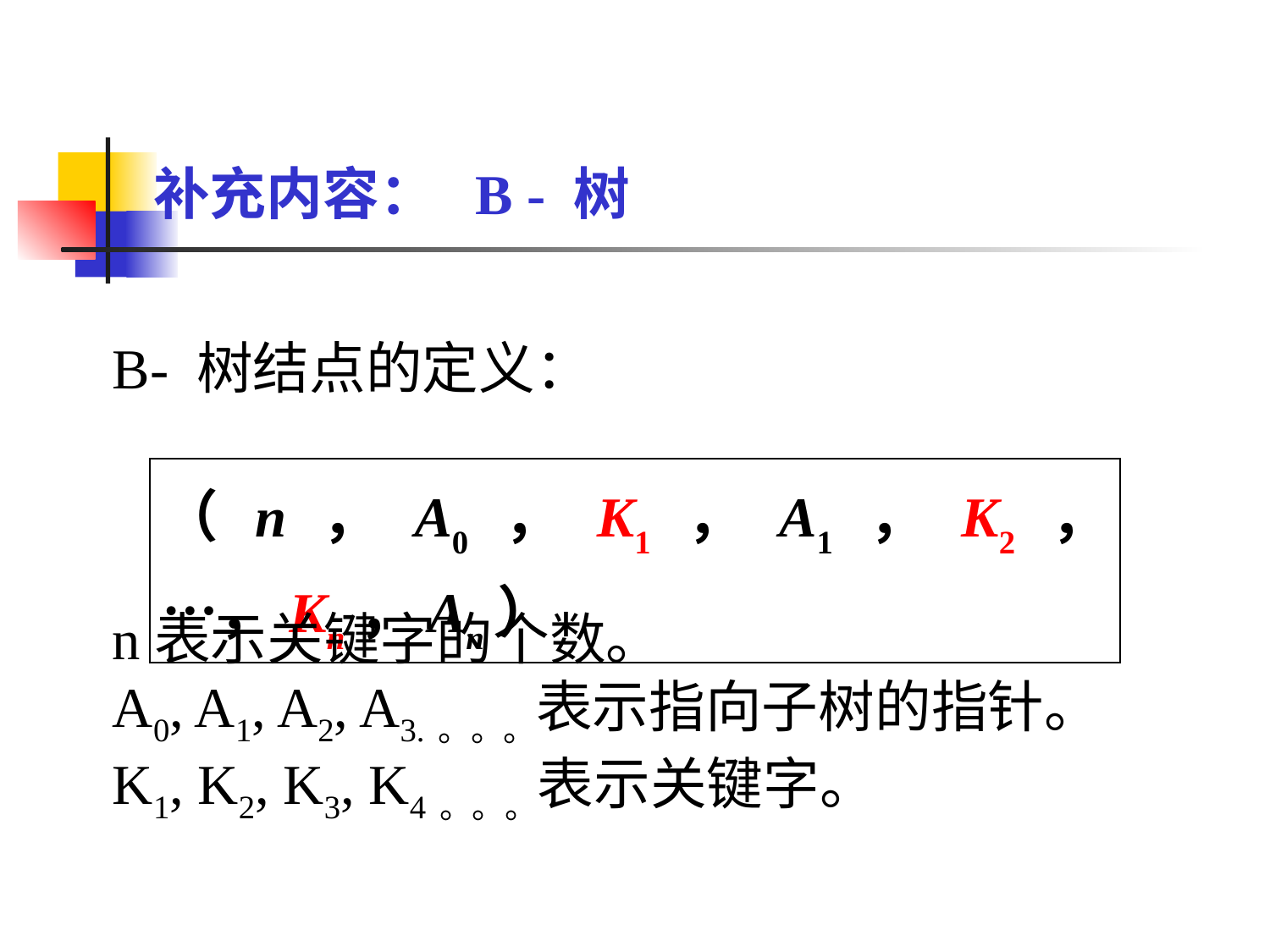

8.2   动态查找表
补充内容：  B - 树
B- 树结点的定义：

n表示关键字的个数。
A0, A1, A2, A3.。。。表示指向子树的指针。
K1, K2, K3, K4。。。表示关键字。
（n，A0，K1，A1，K2，…，Kn，An）
99